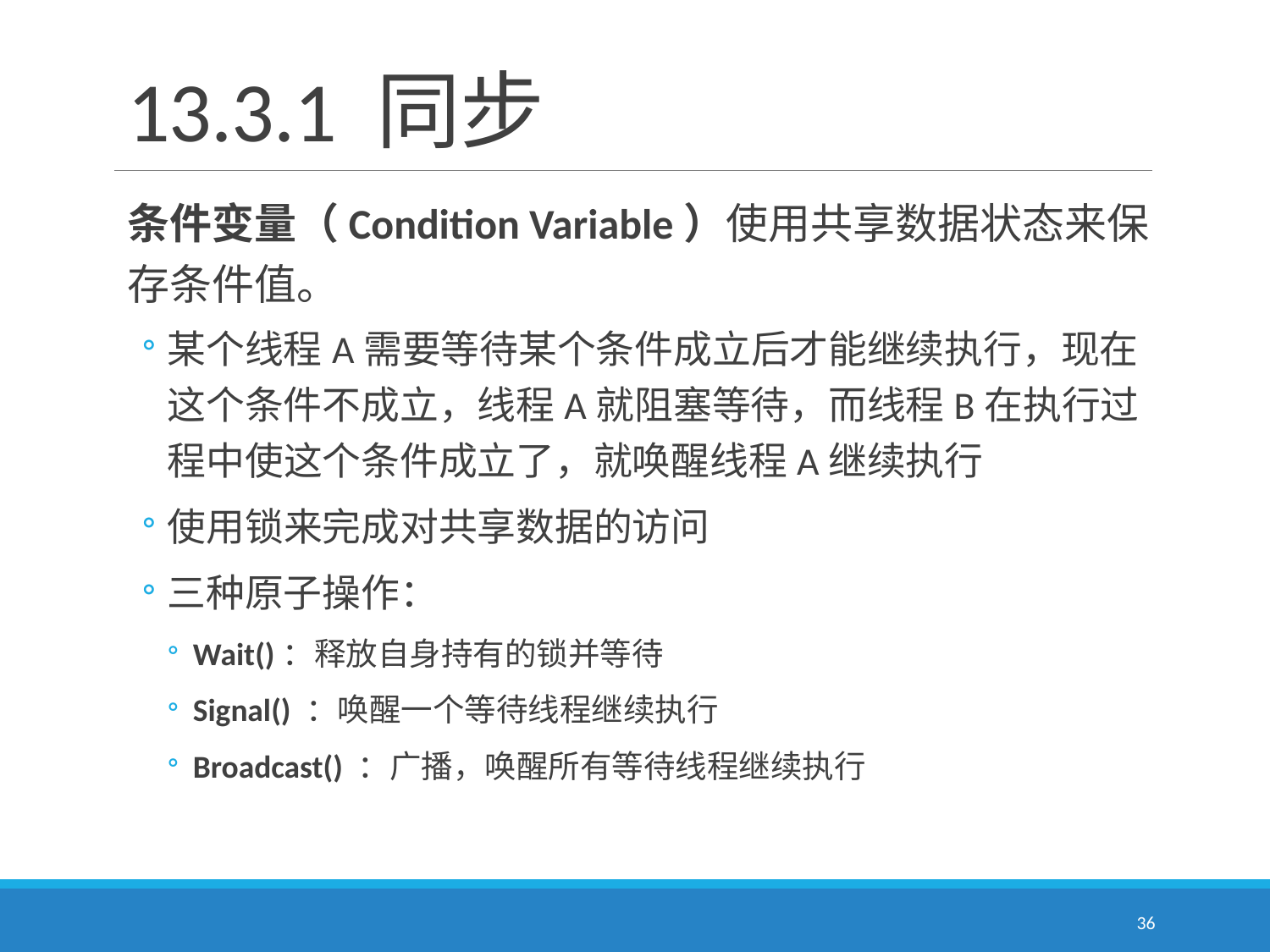

# 13.3.1 同步
条件变量（Condition Variable）使用共享数据状态来保存条件值。
某个线程A需要等待某个条件成立后才能继续执行，现在这个条件不成立，线程A就阻塞等待，而线程B在执行过程中使这个条件成立了，就唤醒线程A继续执行
使用锁来完成对共享数据的访问
三种原子操作：
Wait()：释放自身持有的锁并等待
Signal() ：唤醒一个等待线程继续执行
Broadcast() ：广播，唤醒所有等待线程继续执行
36